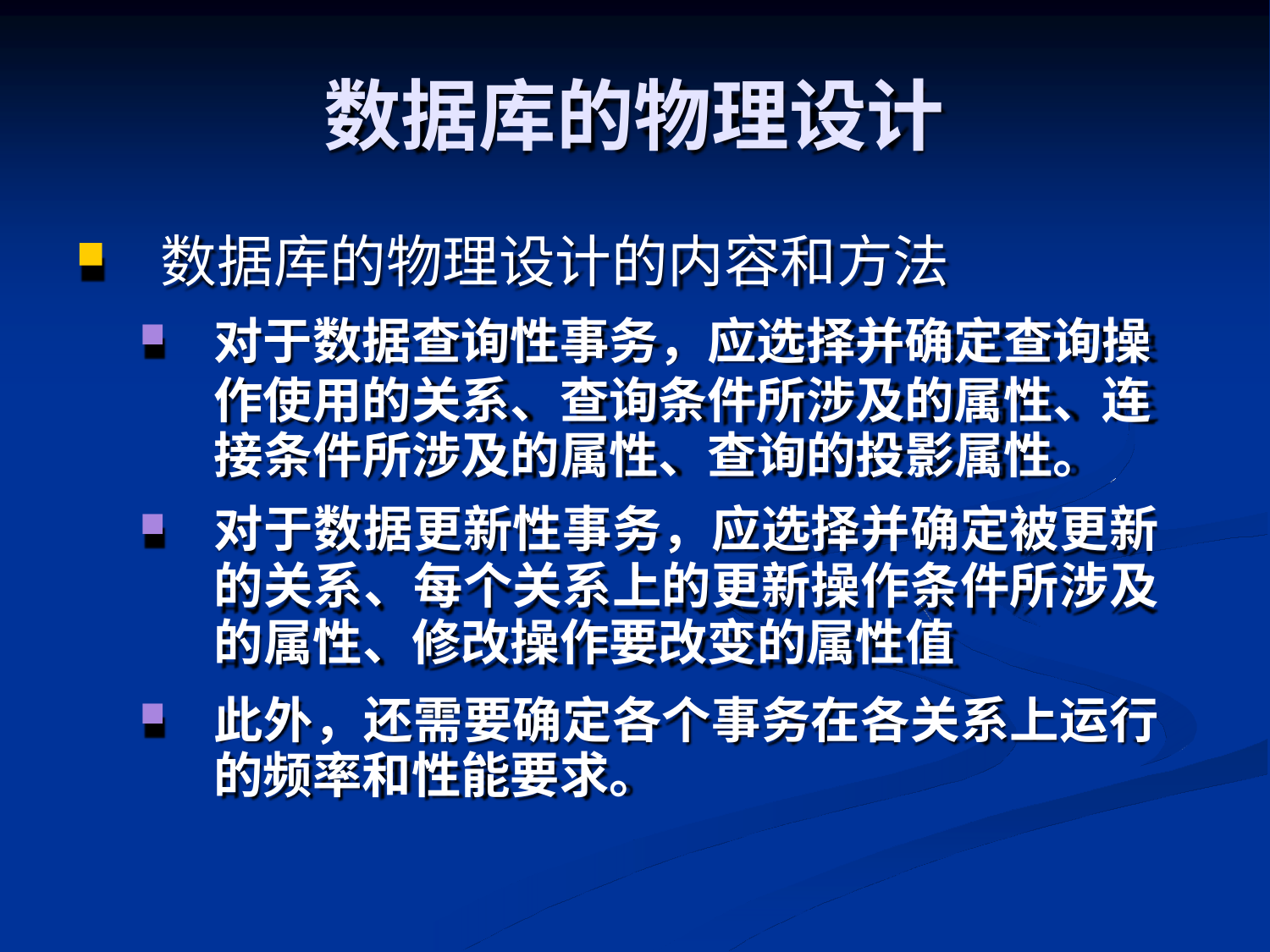

# 数据库的物理设计

数据库的物理设计的内容和方法

对于数据查询性事务，应选择并确定查询操 作使用的关系、查询条件所涉及的属性、连

接条件所涉及的属性、查询的投影属性。
对于数据更新性事务，应选择并确定被更新 的关系、每个关系上的更新操作条件所涉及 的属性、修改操作要改变的属性值
此外，还需要确定各个事务在各关系上运行 的频率和性能要求。